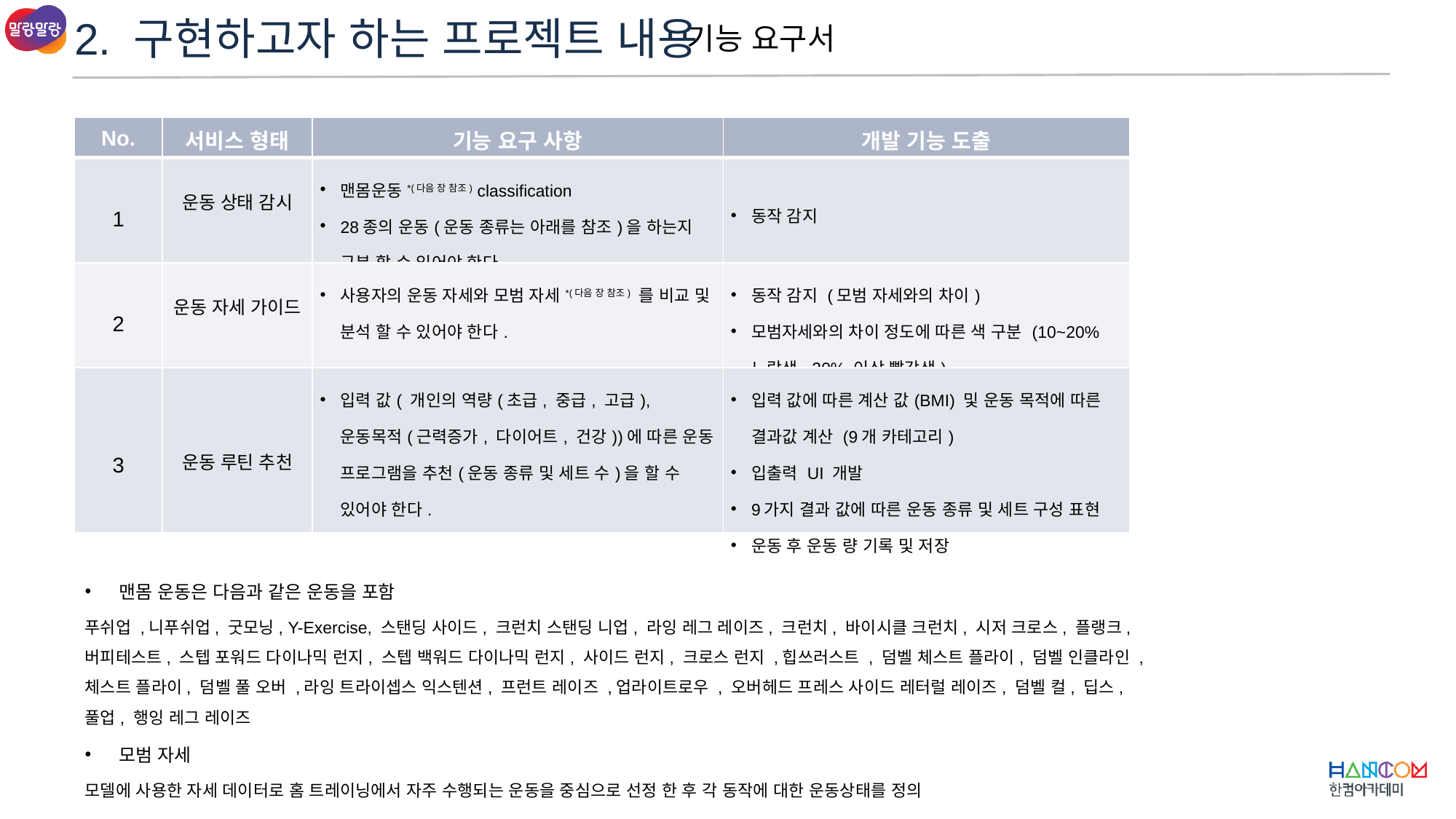

2. 구현하고자 하는 프로젝트 내용
기능 요구서
| No. | 서비스 형태 | 기능 요구 사항 | 개발 기능 도출 |
| --- | --- | --- | --- |
| 1 | 운동 상태 감시 | 맨몸운동\*(다음 장 참조) classification 28종의 운동(운동 종류는 아래를 참조)을 하는지 구분 할 수 있어야 한다. | 동작 감지 |
| 2 | 운동 자세 가이드 | 사용자의 운동 자세와 모범 자세\*(다음 장 참조) 를 비교 및 분석 할 수 있어야 한다. | 동작 감지 (모범 자세와의 차이) 모범자세와의 차이 정도에 따른 색 구분 (10~20% 노랑색, 20% 이상 빨강색) |
| 3 | 운동 루틴 추천 | 입력 값( 개인의 역량(초급, 중급, 고급), 운동목적(근력증가, 다이어트, 건강))에 따른 운동 프로그램을 추천(운동 종류 및 세트 수)을 할 수 있어야 한다. | 입력 값에 따른 계산 값(BMI) 및 운동 목적에 따른 결과값 계산 (9개 카테고리) 입출력 UI 개발 9가지 결과 값에 따른 운동 종류 및 세트 구성 표현 운동 후 운동 량 기록 및 저장 |
맨몸 운동은 다음과 같은 운동을 포함
푸쉬업 ,니푸쉬업, 굿모닝, Y-Exercise, 스탠딩 사이드, 크런치 스탠딩 니업, 라잉 레그 레이즈, 크런치, 바이시클 크런치, 시저 크로스, 플랭크, 버피테스트, 스텝 포워드 다이나믹 런지, 스텝 백워드 다이나믹 런지, 사이드 런지, 크로스 런지 ,힙쓰러스트 , 덤벨 체스트 플라이, 덤벨 인클라인 , 체스트 플라이, 덤벨 풀 오버 ,라잉 트라이셉스 익스텐션, 프런트 레이즈 ,업라이트로우 , 오버헤드 프레스 사이드 레터럴 레이즈, 덤벨 컬, 딥스, 풀업, 행잉 레그 레이즈
모범 자세
모델에 사용한 자세 데이터로 홈 트레이닝에서 자주 수행되는 운동을 중심으로 선정 한 후 각 동작에 대한 운동상태를 정의